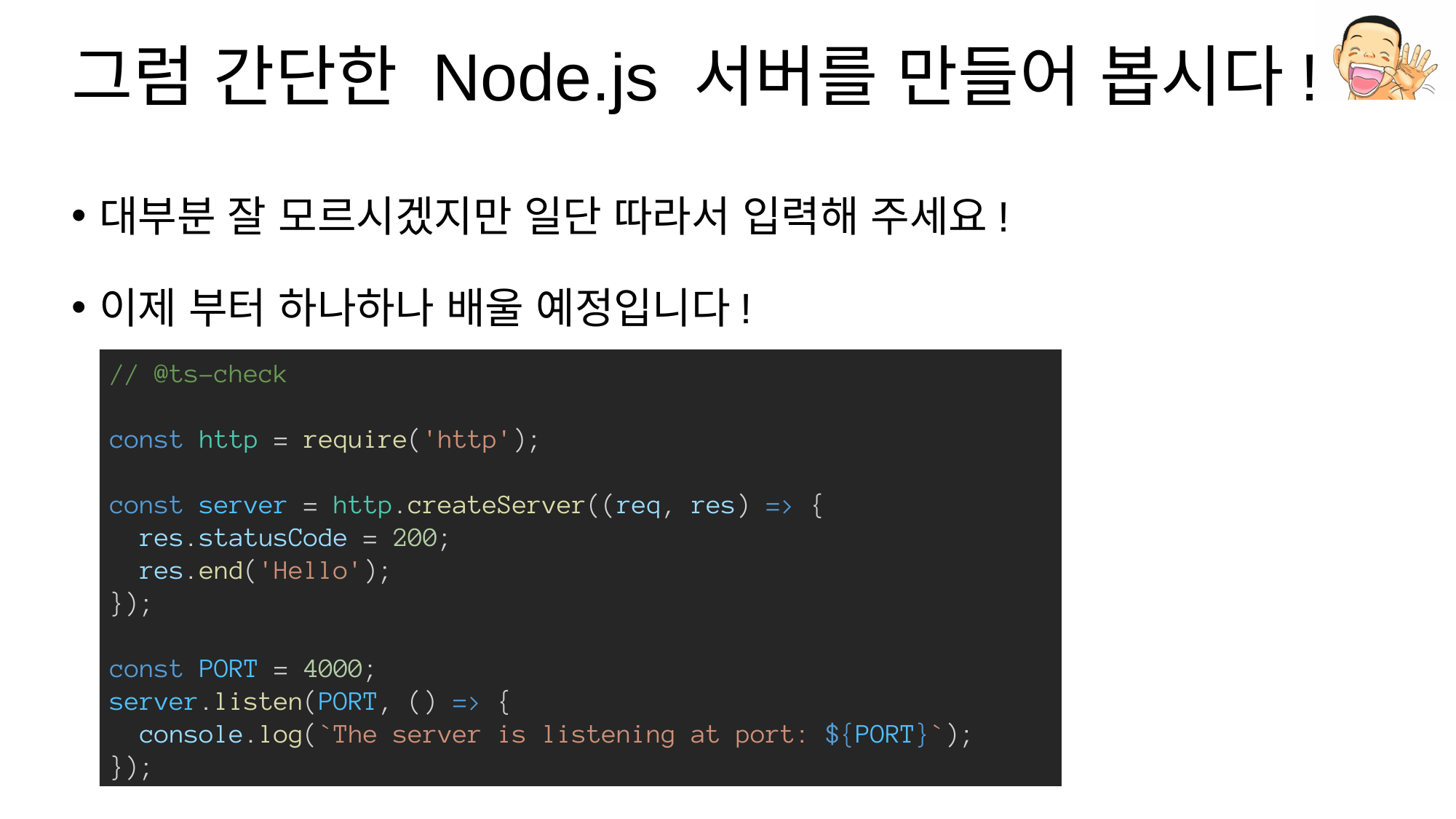

# 그럼 간단한 Node.js 서버를 만들어 봅시다!
대부분 잘 모르시겠지만 일단 따라서 입력해 주세요!
이제 부터 하나하나 배울 예정입니다!
// @ts-check
const http = require('http');
const server = http.createServer((req, res) => {
  res.statusCode = 200;
  res.end('Hello');
});
const PORT = 4000;
server.listen(PORT, () => {
  console.log(`The server is listening at port: ${PORT}`);
});